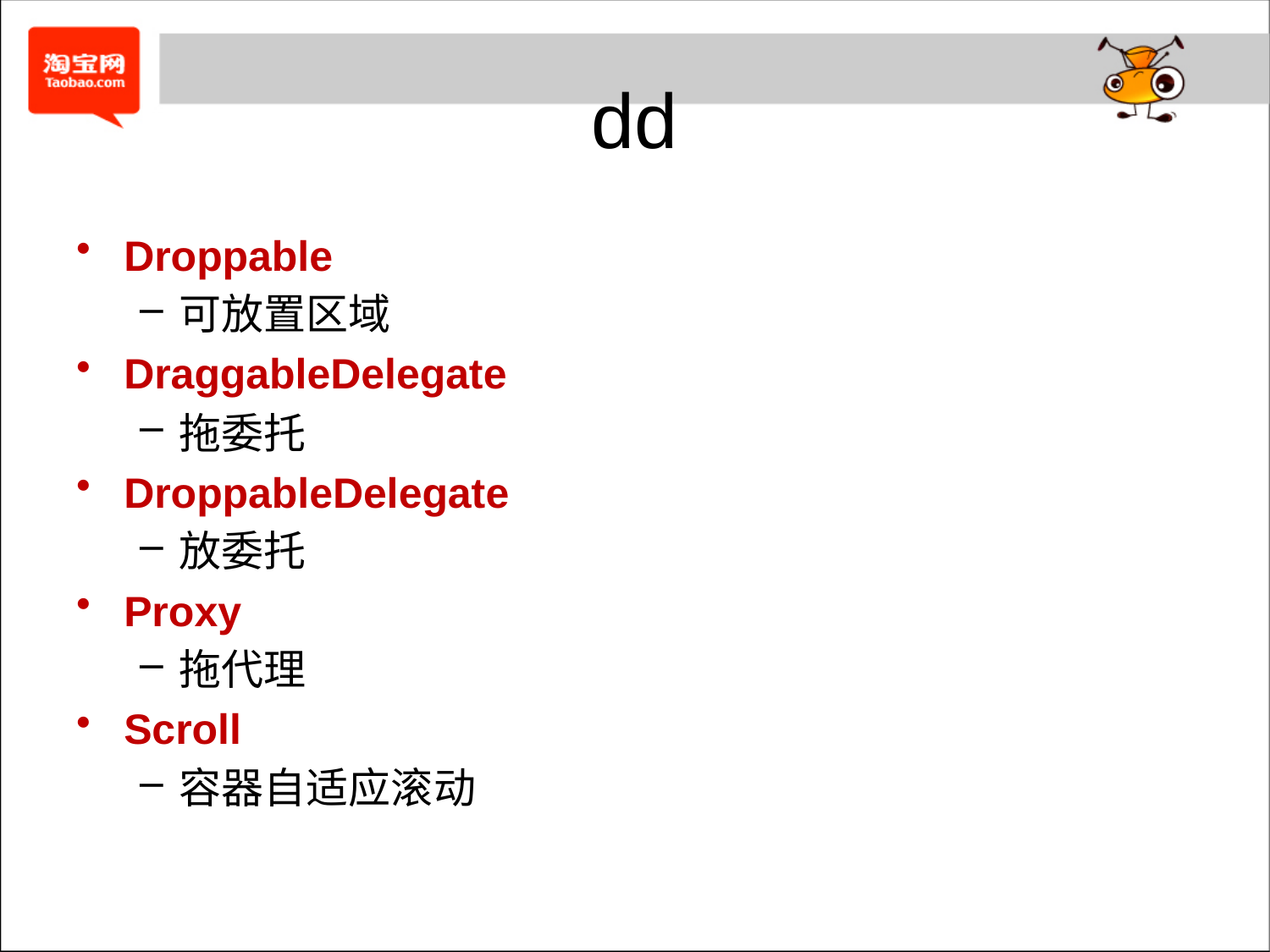

# dd
Droppable
可放置区域
DraggableDelegate
拖委托
DroppableDelegate
放委托
Proxy
拖代理
Scroll
容器自适应滚动